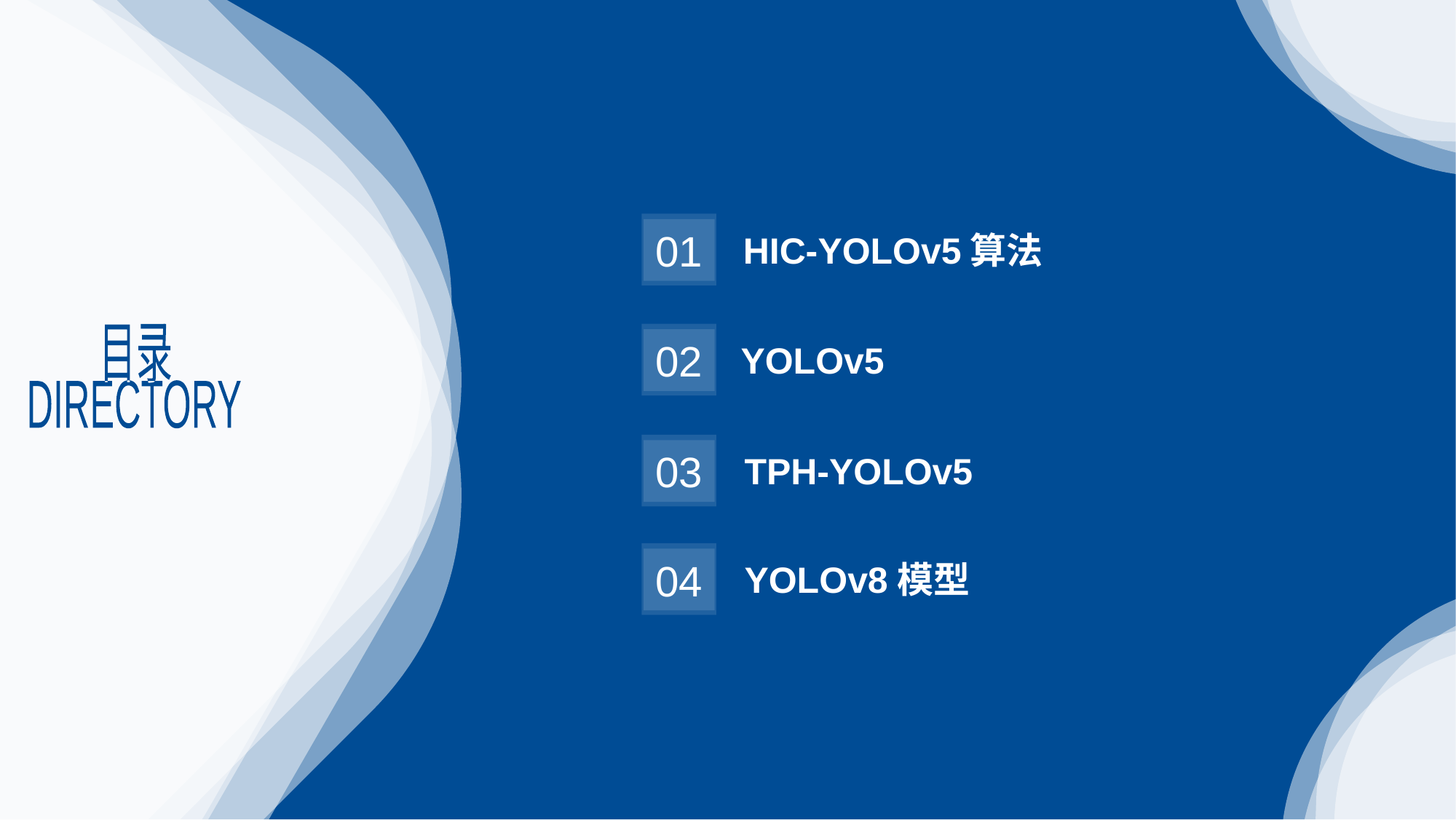

01
HIC-YOLOv5算法
目录
DIRECTORY

02
YOLOv5

03
TPH-YOLOv5

04
YOLOv8模型